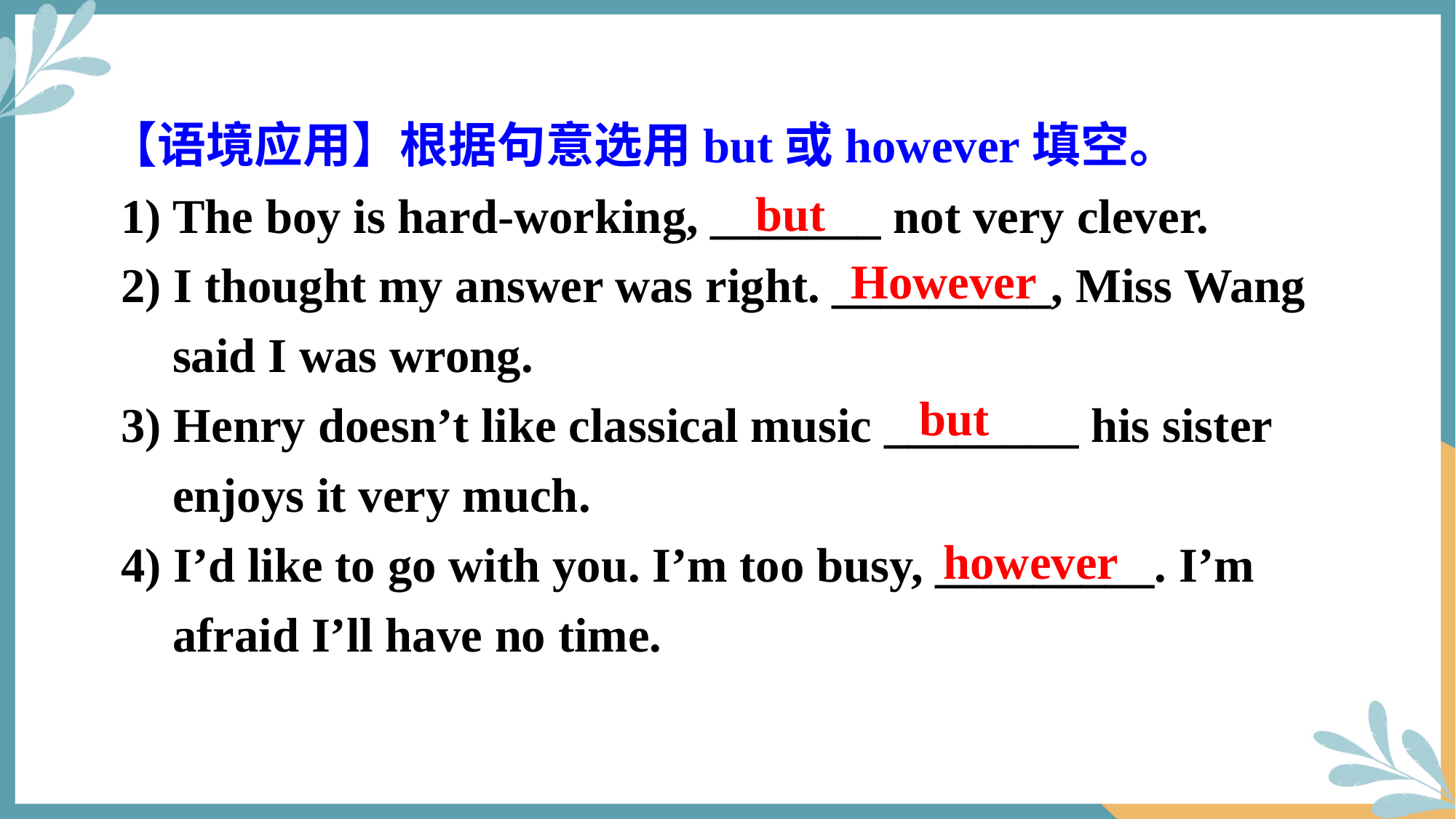

【语境应用】根据句意选用but或however填空。
 1) The boy is hard-working, _______ not very clever.
 2) I thought my answer was right. _________, Miss Wang said I was wrong.
 3) Henry doesn’t like classical music ________ his sister enjoys it very much.
 4) I’d like to go with you. I’m too busy, _________. I’m afraid I’ll have no time.
but
However
but
however